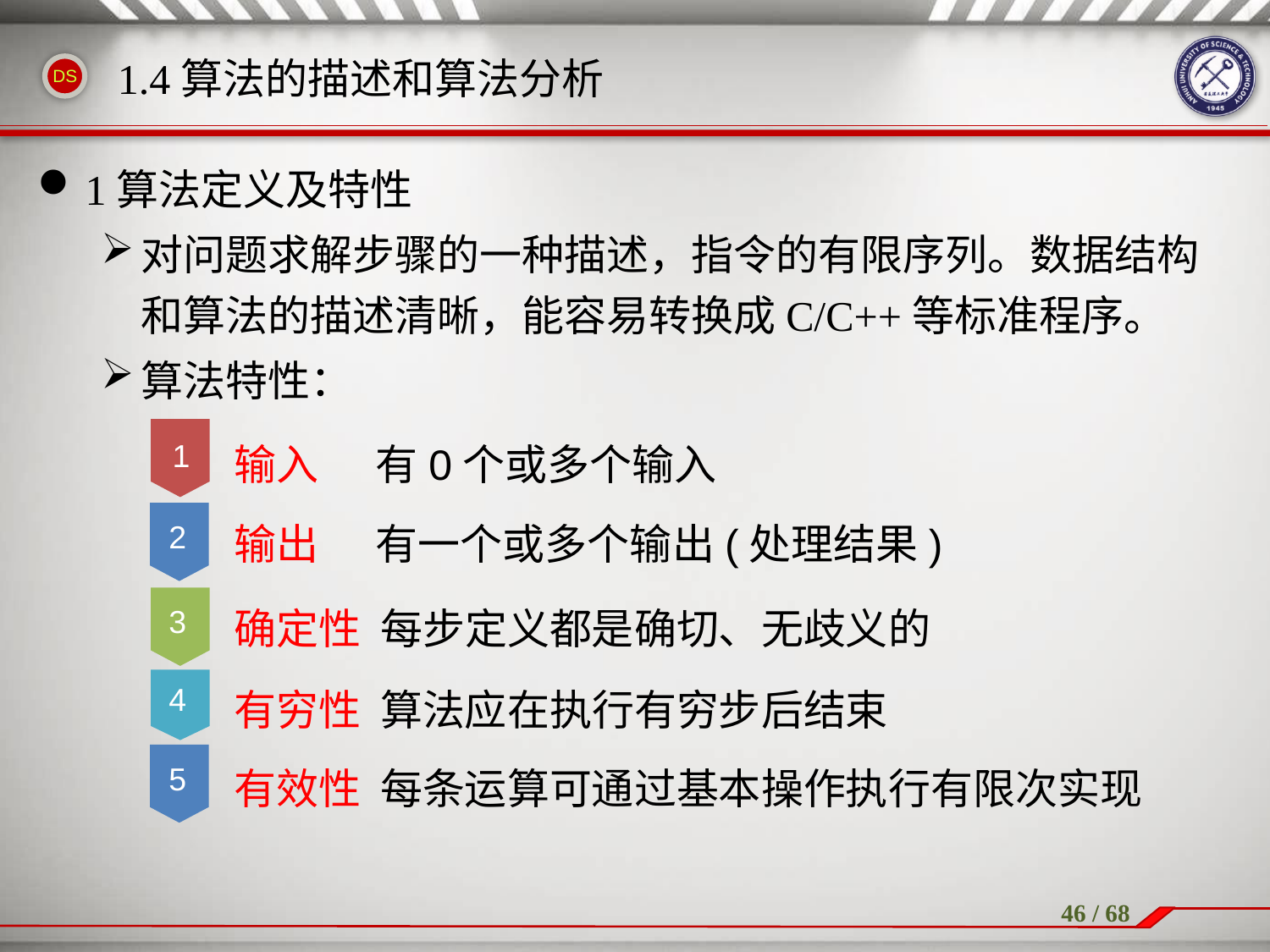

1.4算法的描述和算法分析
1算法定义及特性
对问题求解步骤的一种描述，指令的有限序列。数据结构和算法的描述清晰，能容易转换成C/C++等标准程序。
算法特性：
1

输入      有0个或多个输入
输出      有一个或多个输出(处理结果)
2

确定性  每步定义都是确切、无歧义的
3

4

有穷性  算法应在执行有穷步后结束
5

有效性  每条运算可通过基本操作执行有限次实现